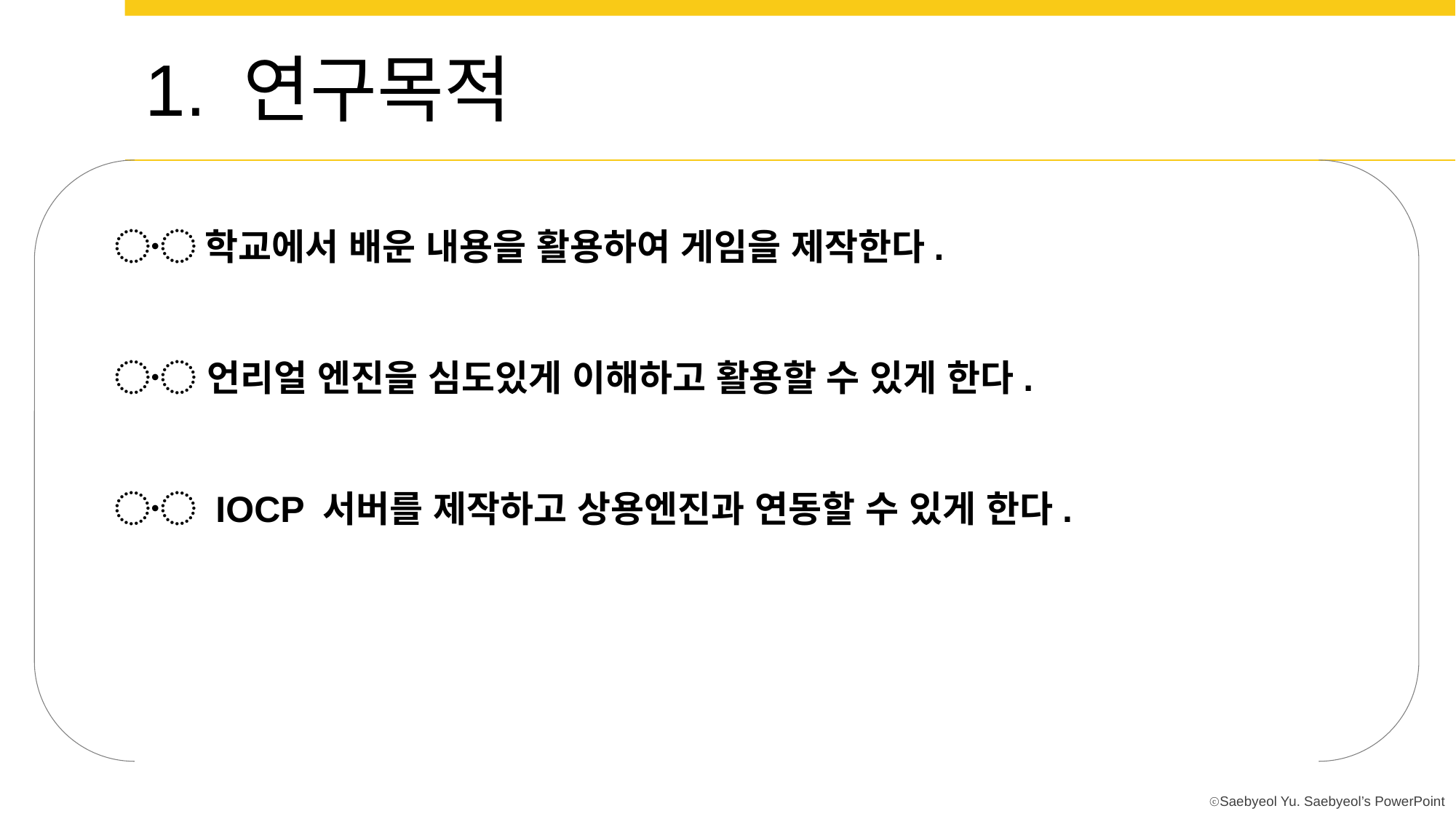

1. 연구목적

〮 학교에서 배운 내용을 활용하여 게임을 제작한다.

〮 언리얼 엔진을 심도있게 이해하고 활용할 수 있게 한다.

〮 IOCP 서버를 제작하고 상용엔진과 연동할 수 있게 한다.